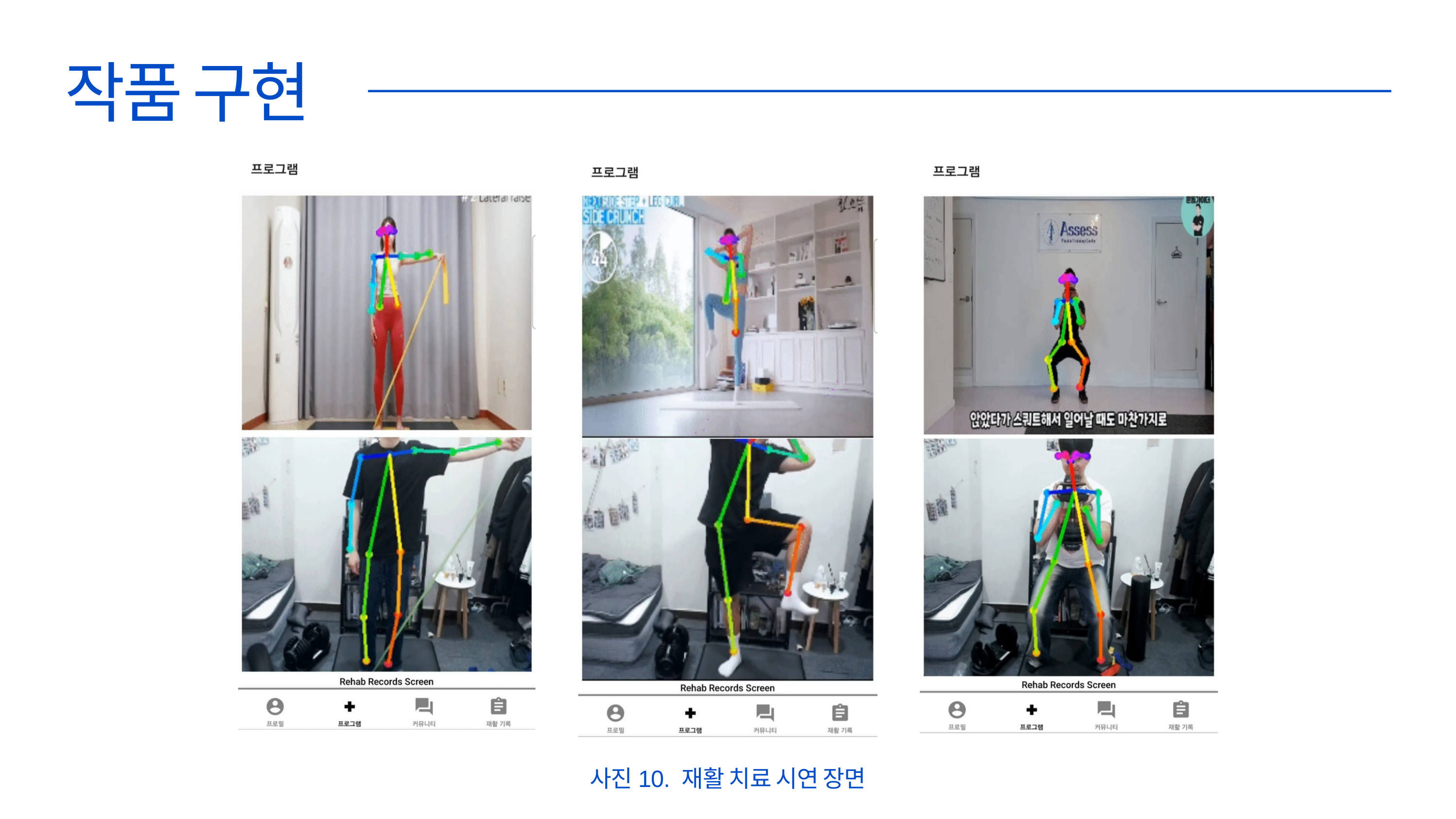

작품 구현

사진10. 재활 치료 시연 장면